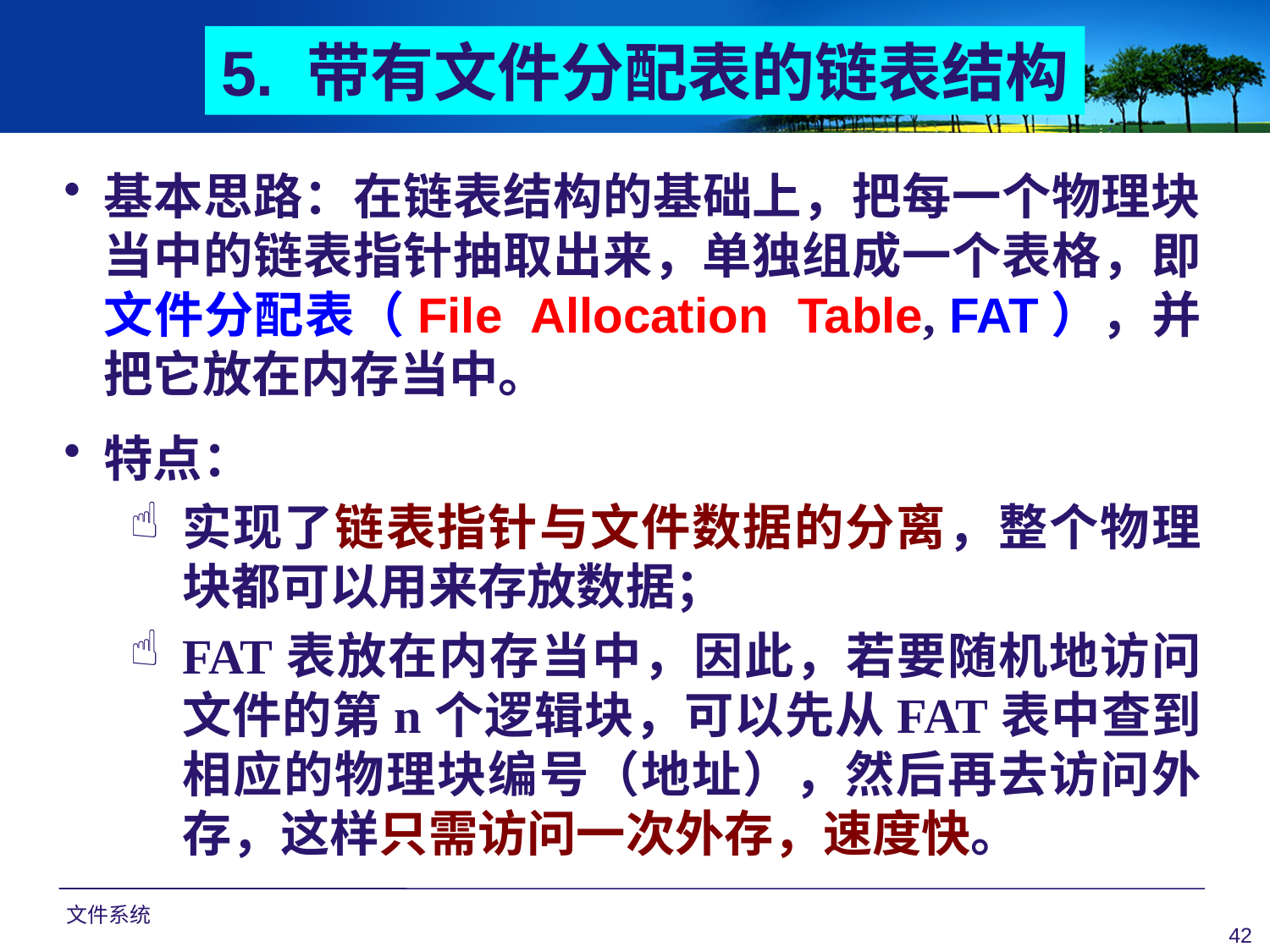

5. 带有文件分配表的链表结构
基本思路：在链表结构的基础上，把每一个物理块当中的链表指针抽取出来，单独组成一个表格，即文件分配表（File  Allocation  Table, FAT），并把它放在内存当中。
特点：
实现了链表指针与文件数据的分离，整个物理块都可以用来存放数据；
FAT表放在内存当中，因此，若要随机地访问文件的第n个逻辑块，可以先从FAT表中查到相应的物理块编号（地址），然后再去访问外存，这样只需访问一次外存，速度快。
文件系统
42